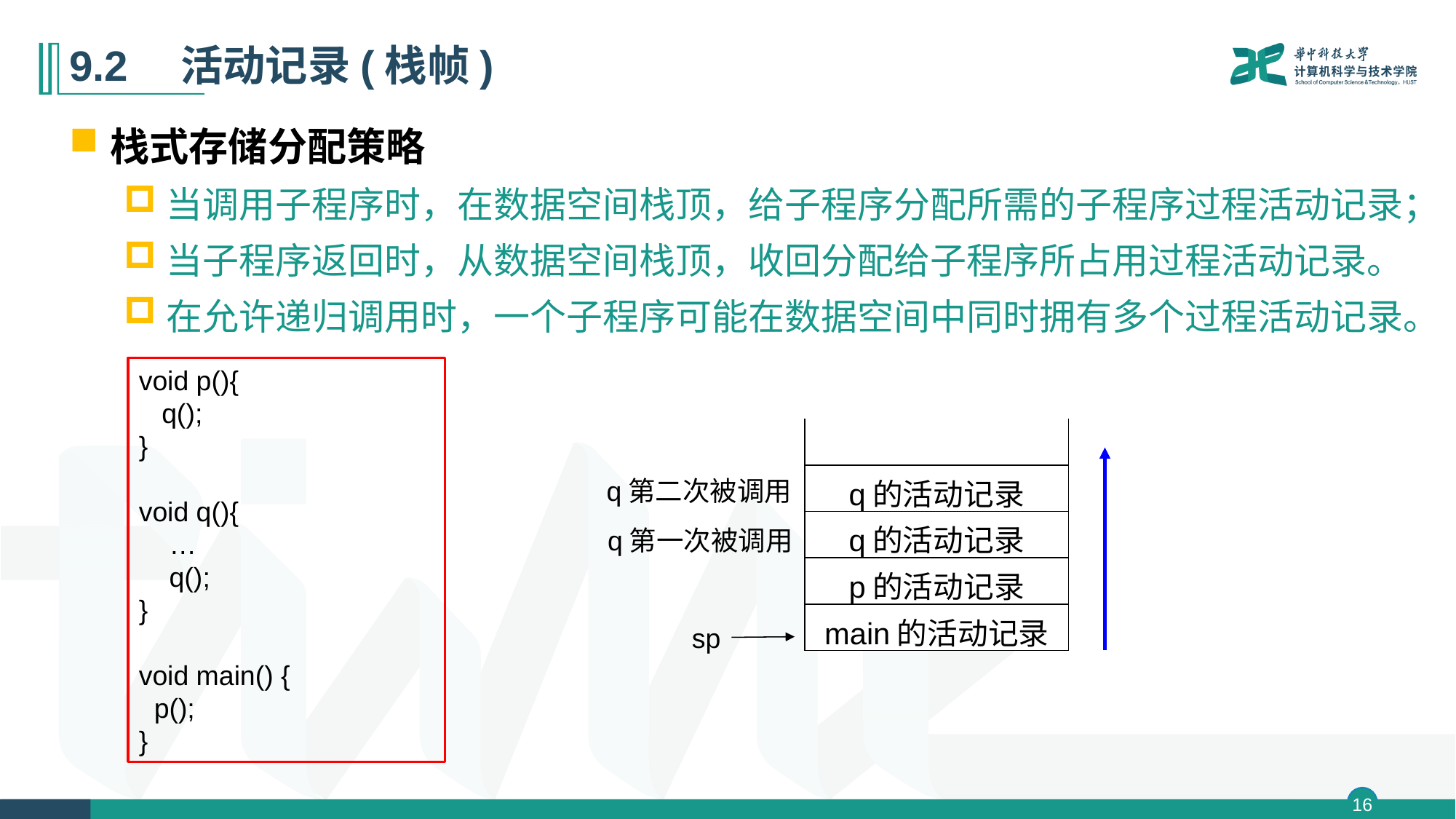

# 9.2　活动记录(栈帧)
栈式存储分配策略
当调用子程序时，在数据空间栈顶，给子程序分配所需的子程序过程活动记录；
当子程序返回时，从数据空间栈顶，收回分配给子程序所占用过程活动记录。
在允许递归调用时，一个子程序可能在数据空间中同时拥有多个过程活动记录。
void p(){
   q();
}

void q(){
    …
    q();
}

void main() {
  p();
}
|  |
| --- |
| q的活动记录 |
| q的活动记录 |
| p的活动记录 |
| main的活动记录 |
q第二次被调用
q第一次被调用
sp